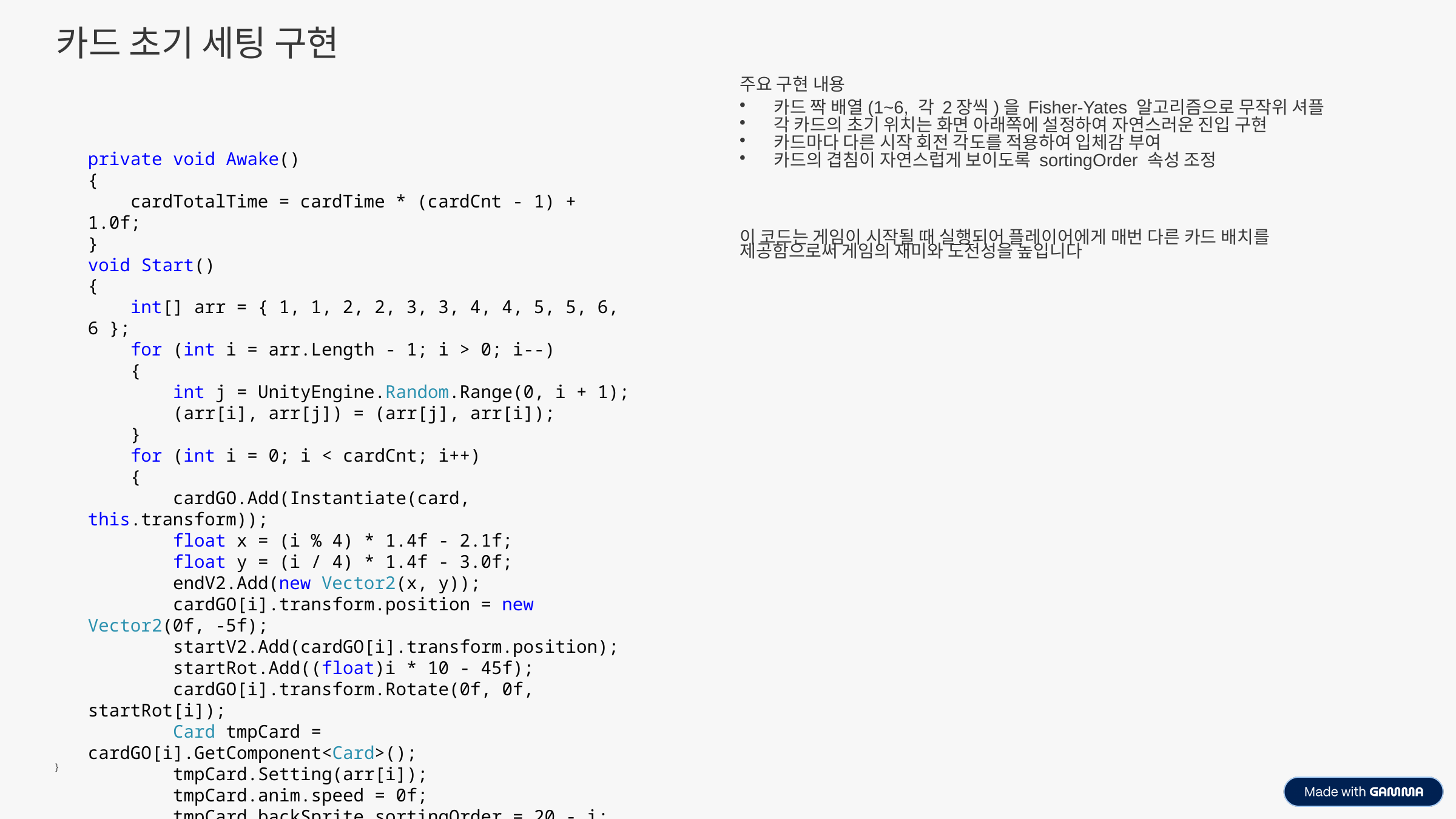

카드 초기 세팅 구현
주요 구현 내용
카드 짝 배열(1~6, 각 2장씩)을 Fisher-Yates 알고리즘으로 무작위 셔플
각 카드의 초기 위치는 화면 아래쪽에 설정하여 자연스러운 진입 구현
카드마다 다른 시작 회전 각도를 적용하여 입체감 부여
private void Awake()
{
    cardTotalTime = cardTime * (cardCnt - 1) + 1.0f;
}
void Start()
{
    int[] arr = { 1, 1, 2, 2, 3, 3, 4, 4, 5, 5, 6, 6 };
    for (int i = arr.Length - 1; i > 0; i--)
    {
        int j = UnityEngine.Random.Range(0, i + 1);
        (arr[i], arr[j]) = (arr[j], arr[i]);
    }
    for (int i = 0; i < cardCnt; i++)
    {
        cardGO.Add(Instantiate(card, this.transform));
        float x = (i % 4) * 1.4f - 2.1f;
        float y = (i / 4) * 1.4f - 3.0f;
        endV2.Add(new Vector2(x, y));
        cardGO[i].transform.position = new Vector2(0f, -5f);
        startV2.Add(cardGO[i].transform.position);
        startRot.Add((float)i * 10 - 45f);
        cardGO[i].transform.Rotate(0f, 0f, startRot[i]);
        Card tmpCard = cardGO[i].GetComponent<Card>();
        tmpCard.Setting(arr[i]);
        tmpCard.anim.speed = 0f;
        tmpCard.backSprite.sortingOrder = 20 - i;
        tmpCard.backCanvas.sortingOrder = 20 - i;
    }
    endV2.Reverse();
    startV2.Reverse();
}
카드의 겹침이 자연스럽게 보이도록 sortingOrder 속성 조정
이 코드는 게임이 시작될 때 실행되어 플레이어에게 매번 다른 카드 배치를
제공함으로써 게임의 재미와 도전성을 높입니다
}